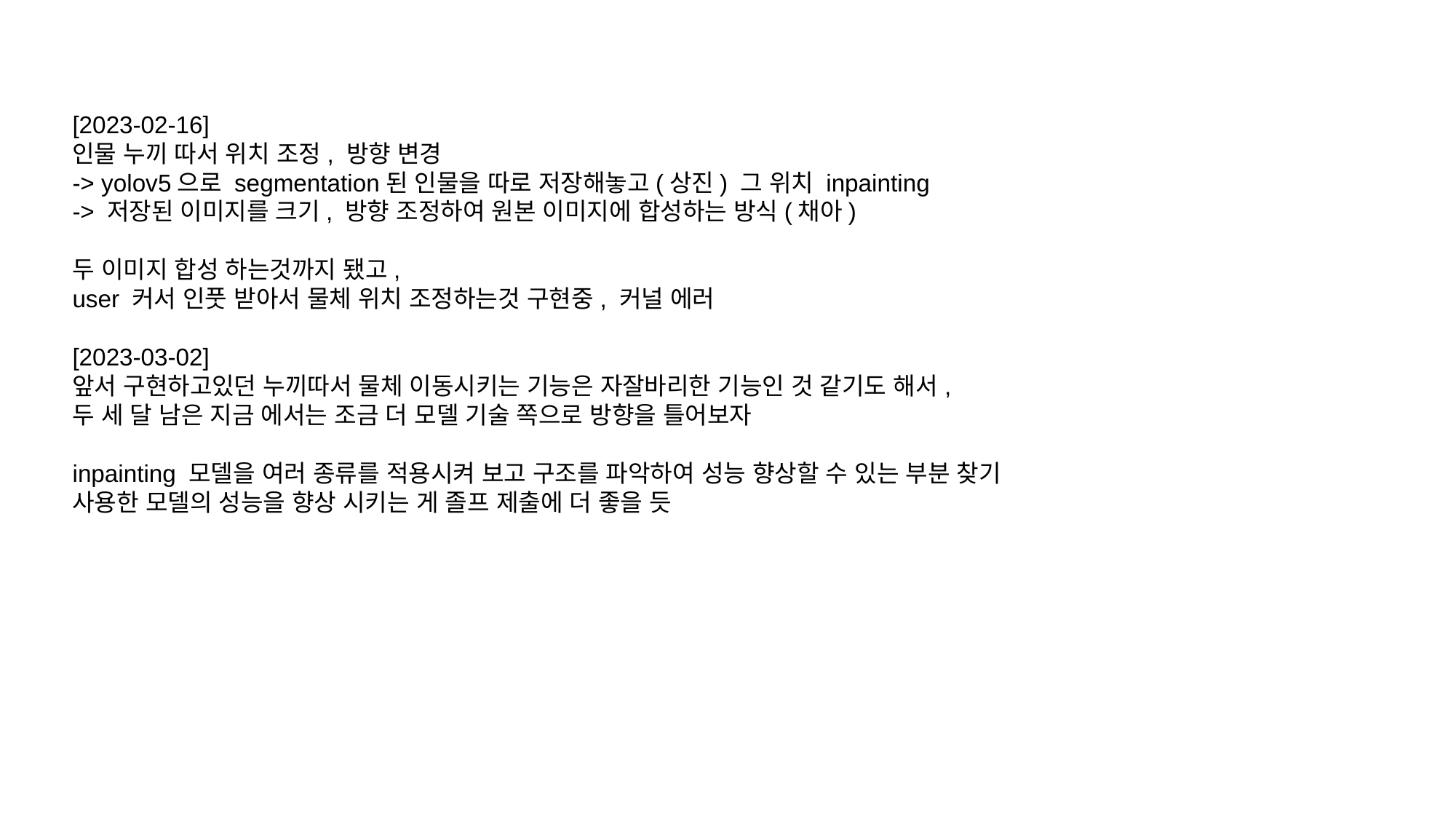

[2023-02-16]
인물 누끼 따서 위치 조정, 방향 변경
-> yolov5으로 segmentation된 인물을 따로 저장해놓고(상진) 그 위치 inpainting
-> 저장된 이미지를 크기, 방향 조정하여 원본 이미지에 합성하는 방식(채아)

두 이미지 합성 하는것까지 됐고,
user 커서 인풋 받아서 물체 위치 조정하는것 구현중, 커널 에러

[2023-03-02]
앞서 구현하고있던 누끼따서 물체 이동시키는 기능은 자잘바리한 기능인 것 같기도 해서,
두 세 달 남은 지금 에서는 조금 더 모델 기술 쪽으로 방향을 틀어보자

inpainting 모델을 여러 종류를 적용시켜 보고 구조를 파악하여 성능 향상할 수 있는 부분 찾기
사용한 모델의 성능을 향상 시키는 게 졸프 제출에 더 좋을 듯